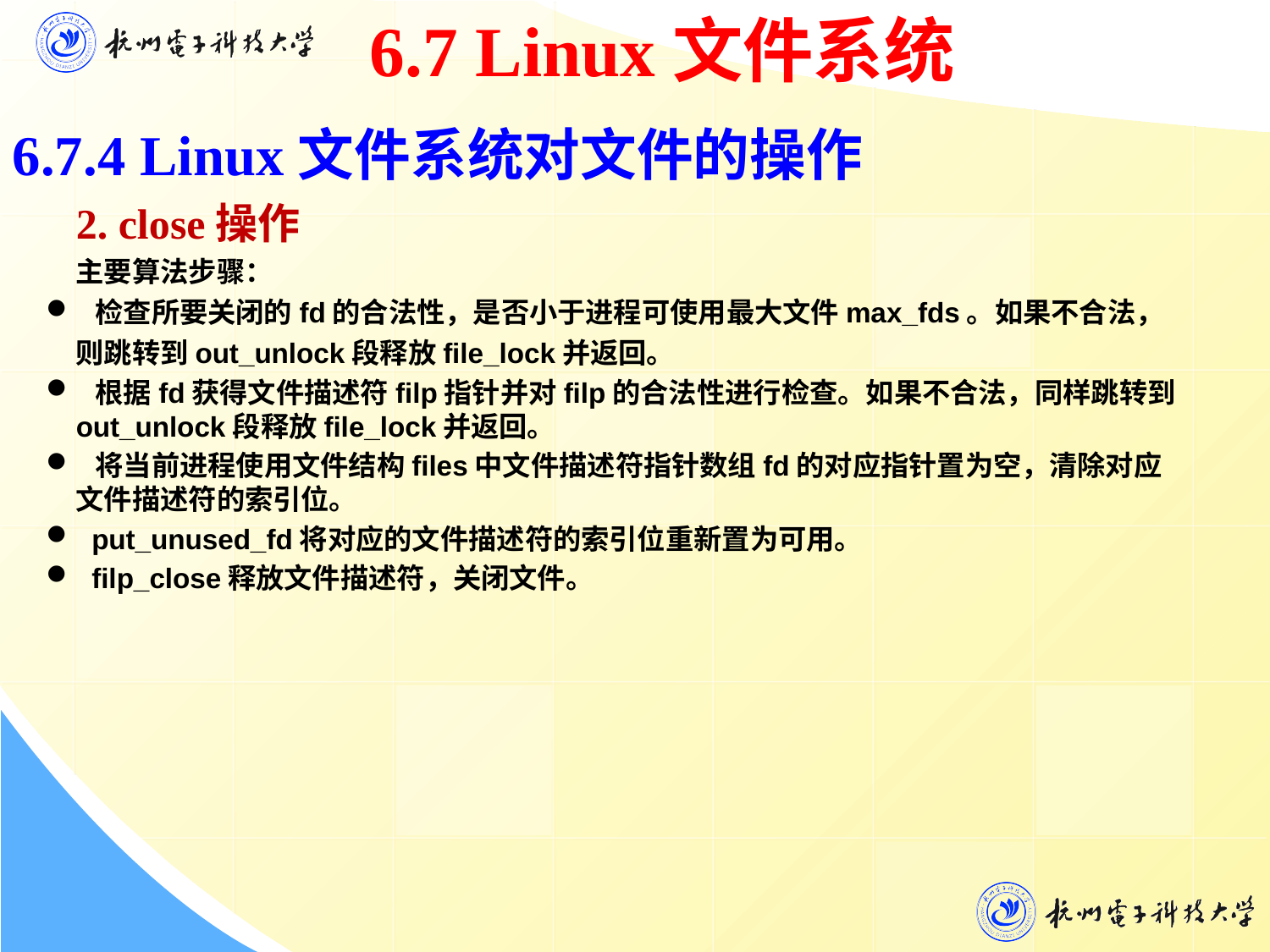

6.7 Linux文件系统
6.7.4 Linux文件系统对文件的操作
      2. close操作
主要算法步骤：
  检查所要关闭的fd的合法性，是否小于进程可使用最大文件max_fds。如果不合法，则跳转到out_unlock段释放file_lock并返回。
  根据fd获得文件描述符filp指针并对filp的合法性进行检查。如果不合法，同样跳转到out_unlock段释放file_lock并返回。
  将当前进程使用文件结构files中文件描述符指针数组fd的对应指针置为空，清除对应文件描述符的索引位。
  put_unused_fd将对应的文件描述符的索引位重新置为可用。
  filp_close释放文件描述符，关闭文件。